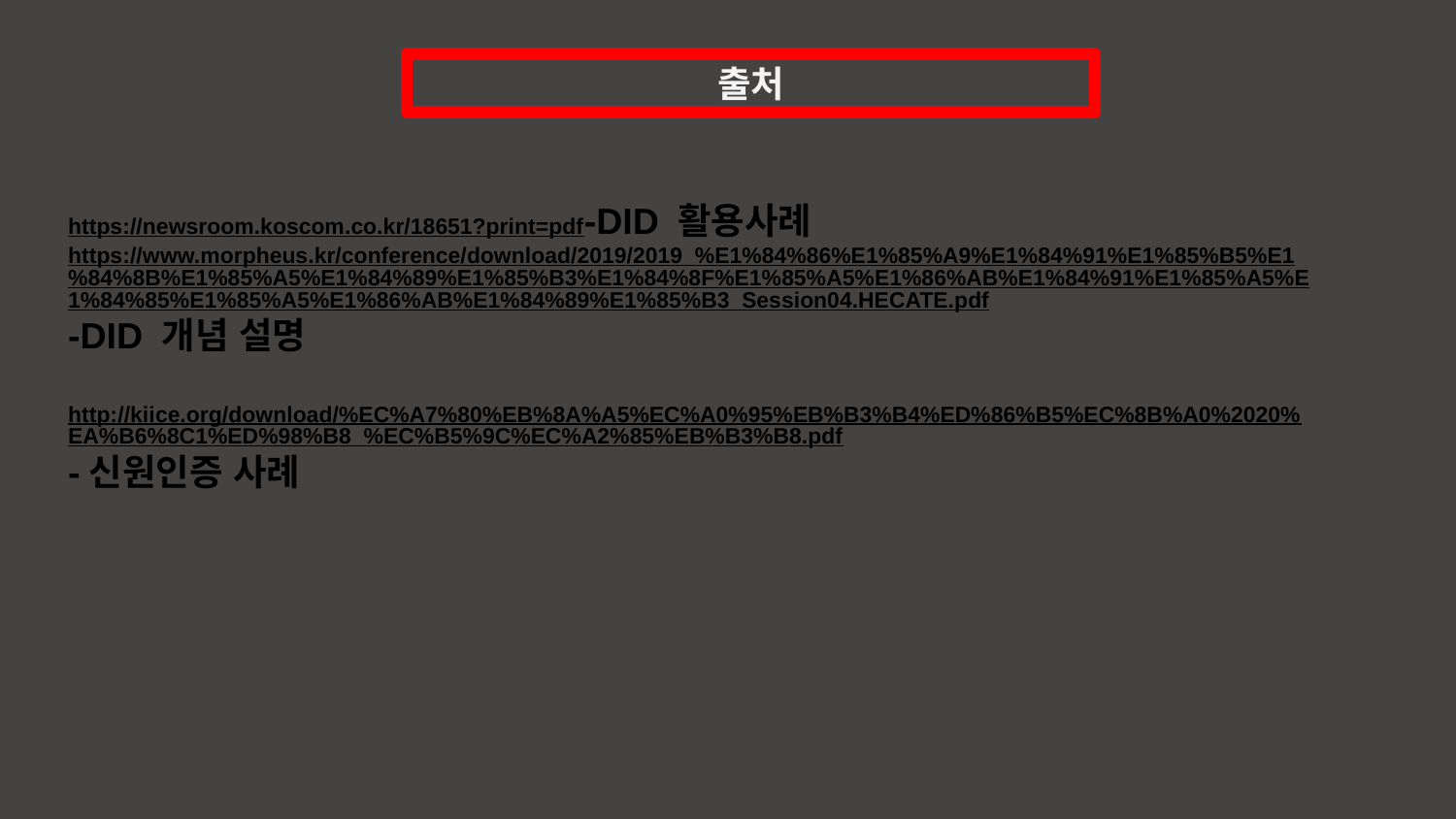

출처

https://newsroom.koscom.co.kr/18651?print=pdf-DID 활용사례
https://www.morpheus.kr/conference/download/2019/2019_%E1%84%86%E1%85%A9%E1%84%91%E1%85%B5%E1%84%8B%E1%85%A5%E1%84%89%E1%85%B3%E1%84%8F%E1%85%A5%E1%86%AB%E1%84%91%E1%85%A5%E1%84%85%E1%85%A5%E1%86%AB%E1%84%89%E1%85%B3_Session04.HECATE.pdf-DID 개념 설명

http://kiice.org/download/%EC%A7%80%EB%8A%A5%EC%A0%95%EB%B3%B4%ED%86%B5%EC%8B%A0%2020%EA%B6%8C1%ED%98%B8_%EC%B5%9C%EC%A2%85%EB%B3%B8.pdf-신원인증 사례